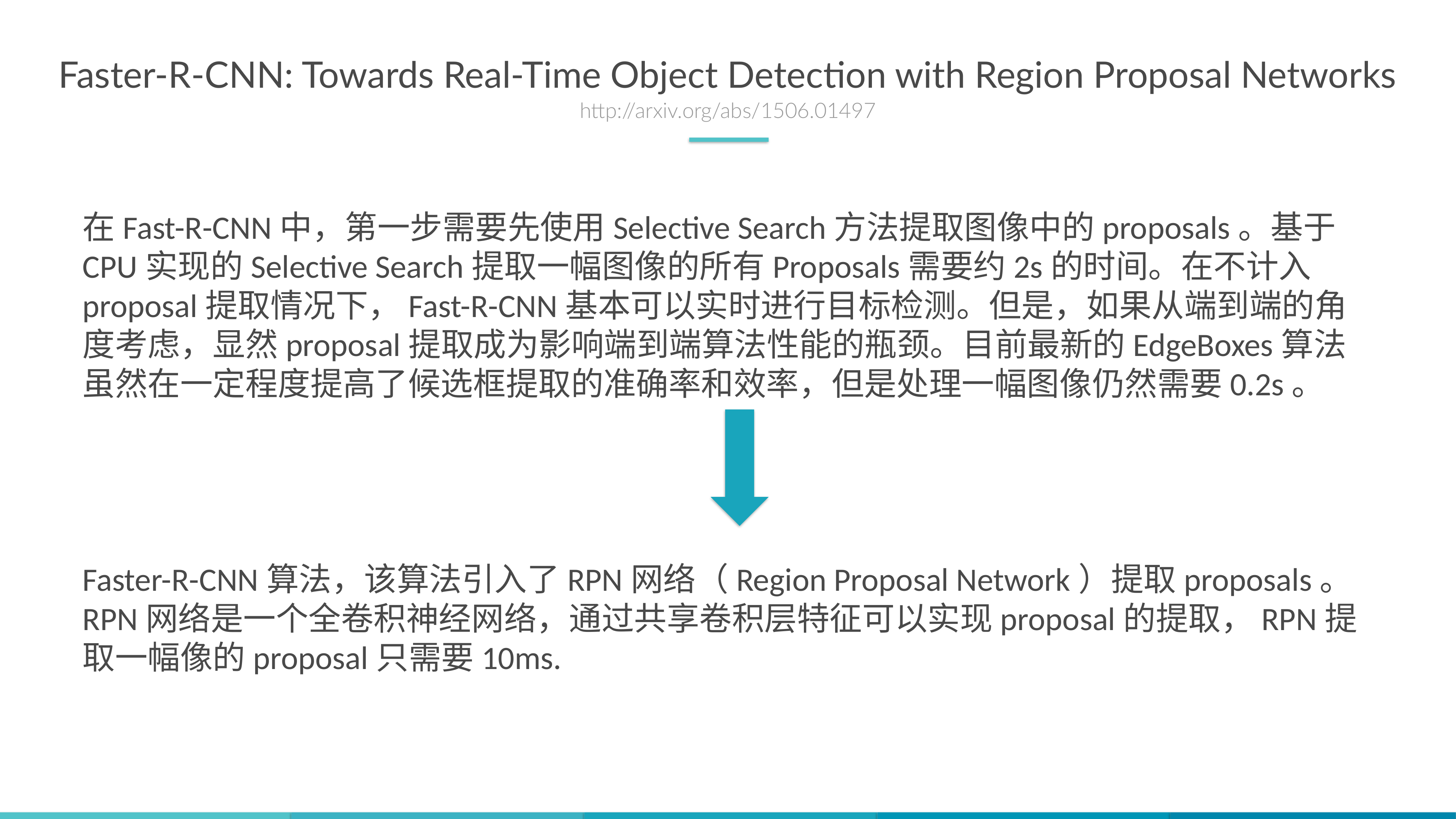

Faster-R-CNN: Towards Real-Time Object Detection with Region Proposal Networks
http://arxiv.org/abs/1506.01497

在Fast-R-CNN中，第一步需要先使用Selective Search方法提取图像中的proposals。基于CPU实现的Selective Search提取一幅图像的所有Proposals需要约2s的时间。在不计入proposal提取情况下，Fast-R-CNN基本可以实时进行目标检测。但是，如果从端到端的角度考虑，显然proposal提取成为影响端到端算法性能的瓶颈。目前最新的EdgeBoxes算法虽然在一定程度提高了候选框提取的准确率和效率，但是处理一幅图像仍然需要0.2s。

Faster-R-CNN算法，该算法引入了RPN网络（Region Proposal Network）提取proposals。RPN网络是一个全卷积神经网络，通过共享卷积层特征可以实现proposal的提取，RPN提取一幅像的proposal只需要10ms.